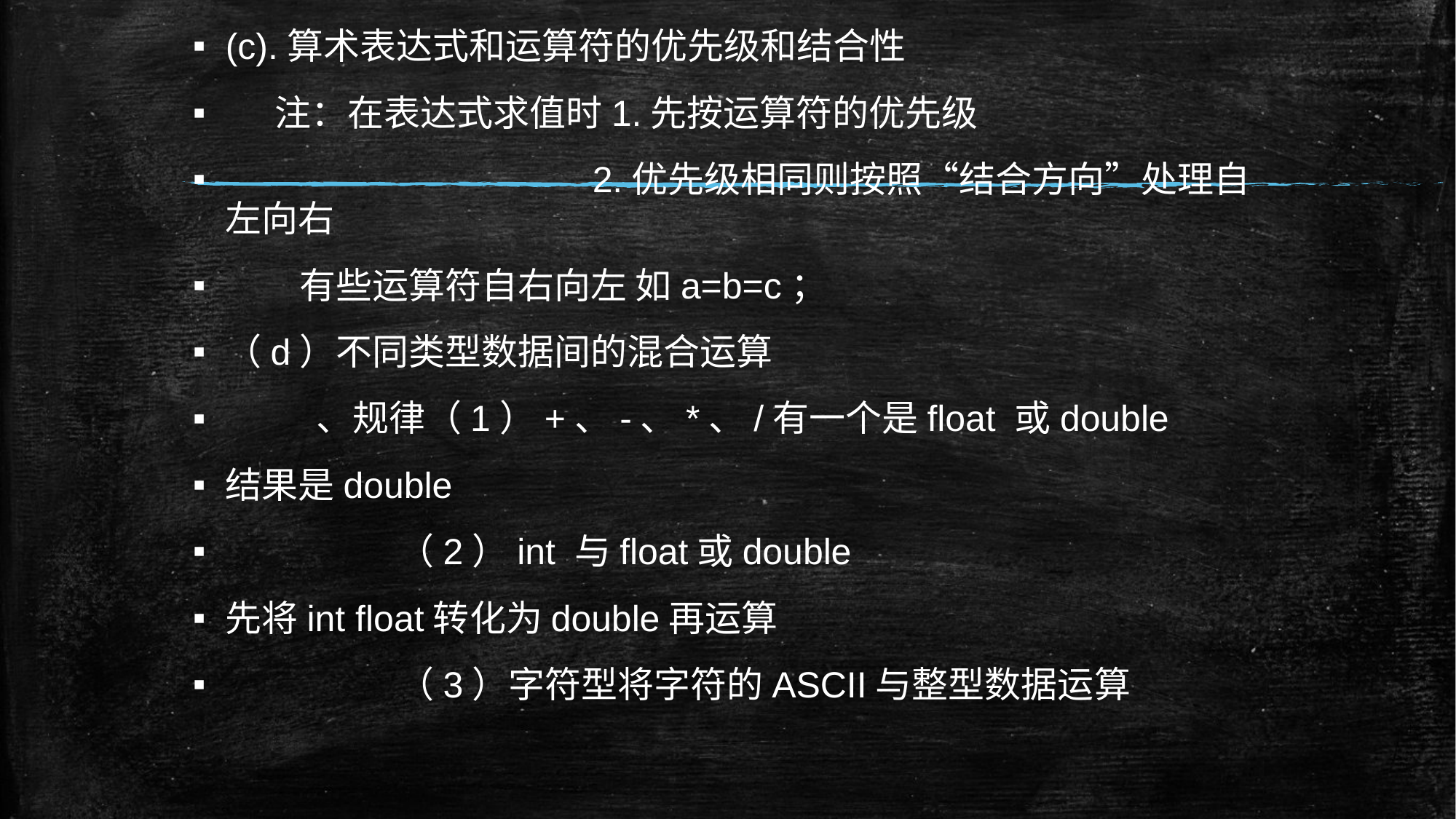

(c).算术表达式和运算符的优先级和结合性
     注：在表达式求值时1.先按运算符的优先级
                                    2.优先级相同则按照“结合方向”处理自左向右
        有些运算符自右向左 如a=b=c；
（d）不同类型数据间的混合运算
          、规律（1）+、-、*、/有一个是float 或double
结果是double
                    （2）int 与float或double
先将int float转化为double再运算
                    （3）字符型将字符的ASCII与整型数据运算